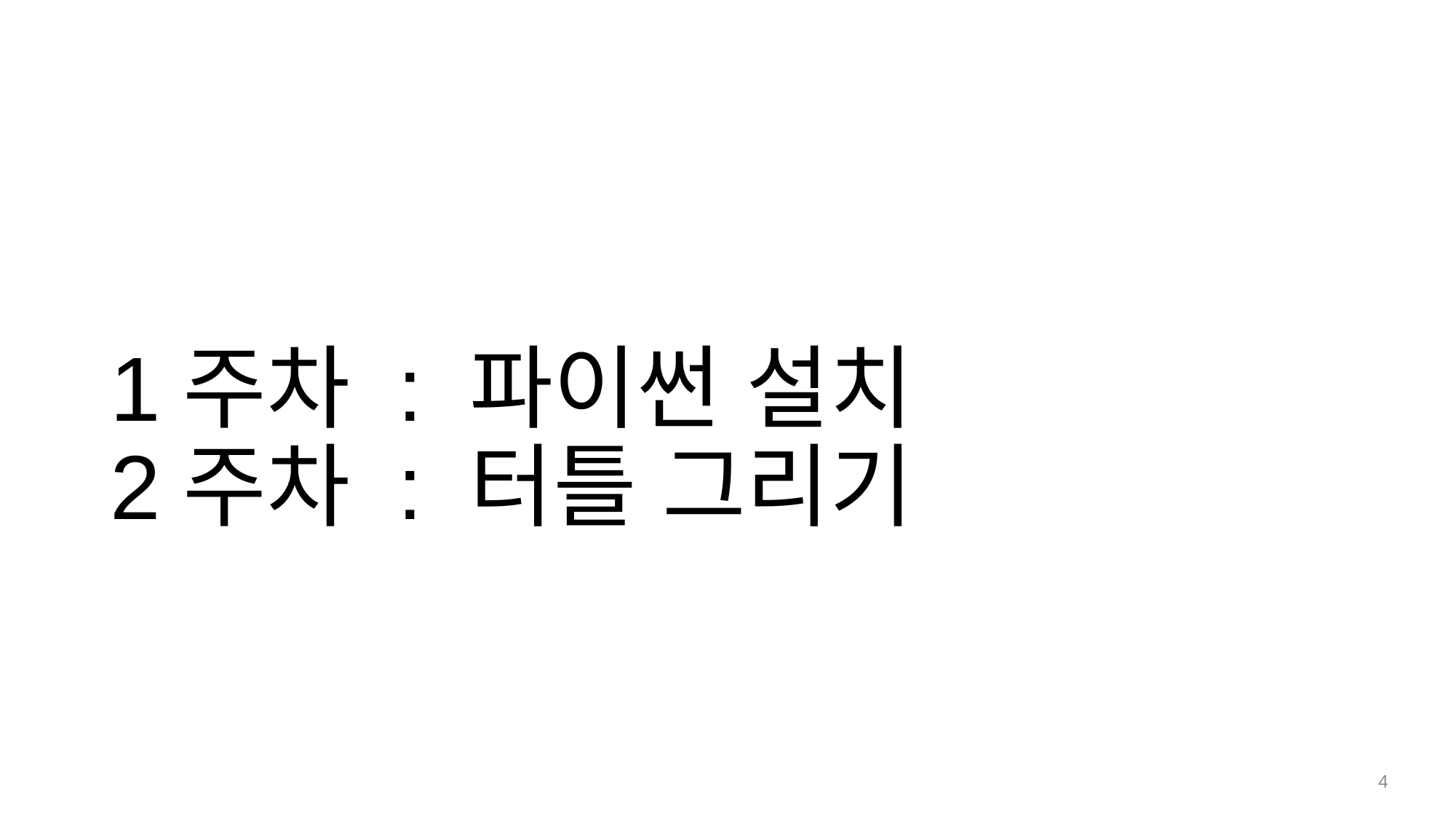

# 1주차 : 파이썬 설치 2주차 : 터틀 그리기

 4